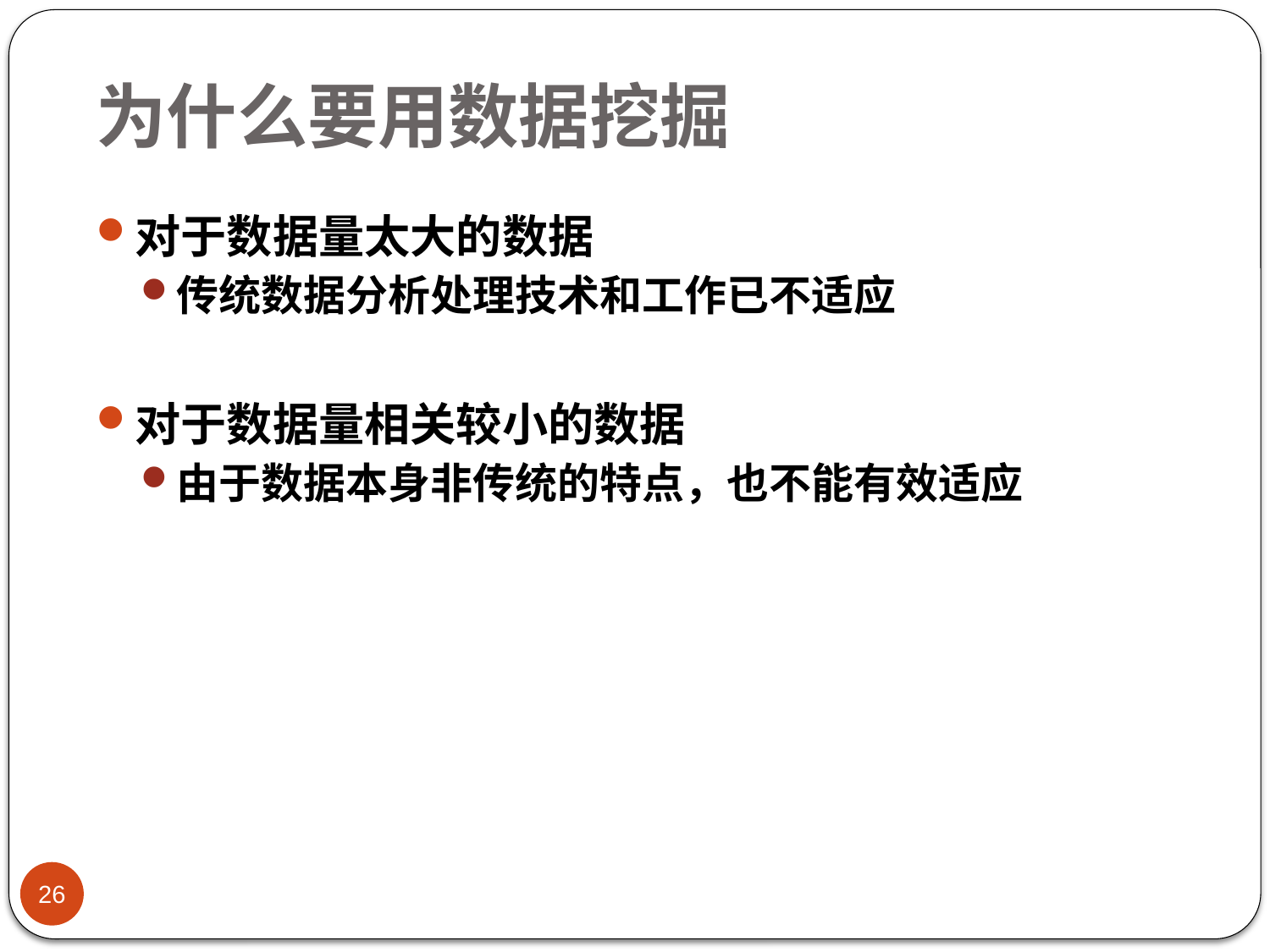

# 为什么要用数据挖掘
对于数据量太大的数据
传统数据分析处理技术和工作已不适应

对于数据量相关较小的数据
由于数据本身非传统的特点，也不能有效适应

26